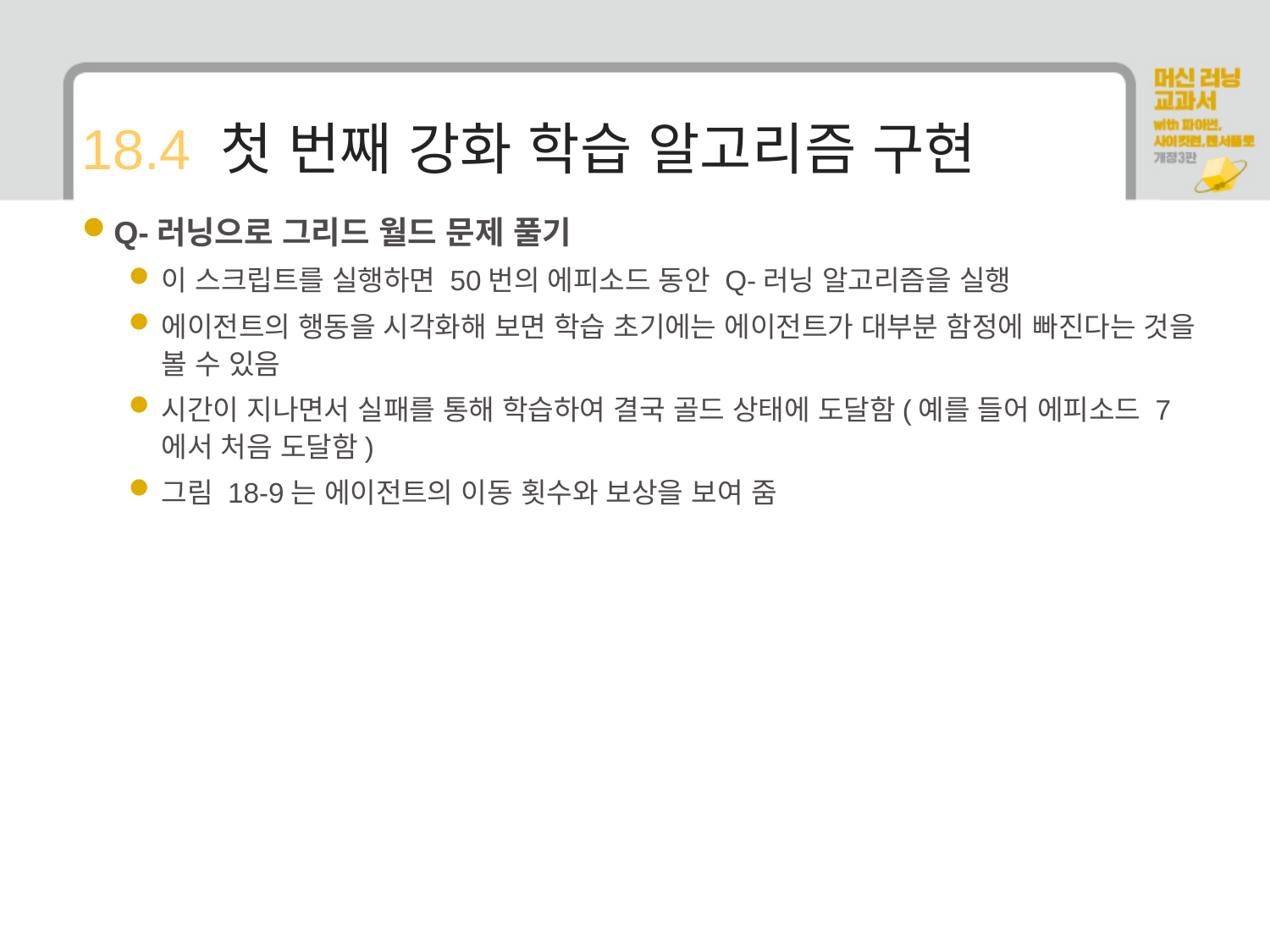

# 18.4 첫 번째 강화 학습 알고리즘 구현
Q-러닝으로 그리드 월드 문제 풀기
이 스크립트를 실행하면 50번의 에피소드 동안 Q-러닝 알고리즘을 실행
에이전트의 행동을 시각화해 보면 학습 초기에는 에이전트가 대부분 함정에 빠진다는 것을 볼 수 있음
시간이 지나면서 실패를 통해 학습하여 결국 골드 상태에 도달함(예를 들어 에피소드 7에서 처음 도달함)
그림 18-9는 에이전트의 이동 횟수와 보상을 보여 줌